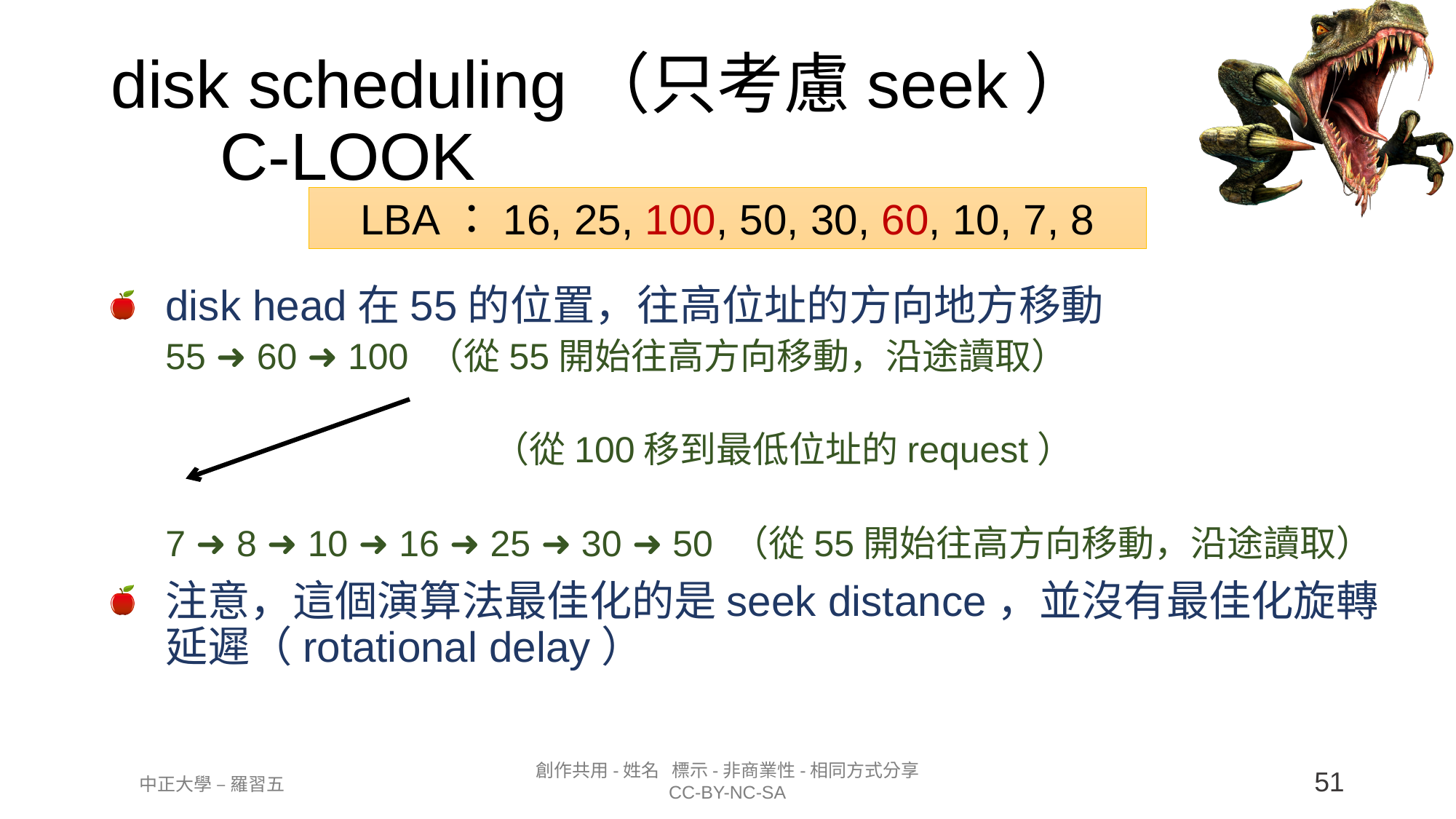

# disk scheduling（只考慮seek） C-LOOK
LBA：16, 25, 100, 50, 30, 60, 10, 7, 8
disk head在55的位置，往高位址的方向地方移動
55 ➜ 60 ➜ 100 （從55開始往高方向移動，沿途讀取）

			（從100移到最低位址的request）

7 ➜ 8 ➜ 10 ➜ 16 ➜ 25 ➜ 30 ➜ 50 （從55開始往高方向移動，沿途讀取）
注意，這個演算法最佳化的是seek distance，並沒有最佳化旋轉延遲（rotational delay）